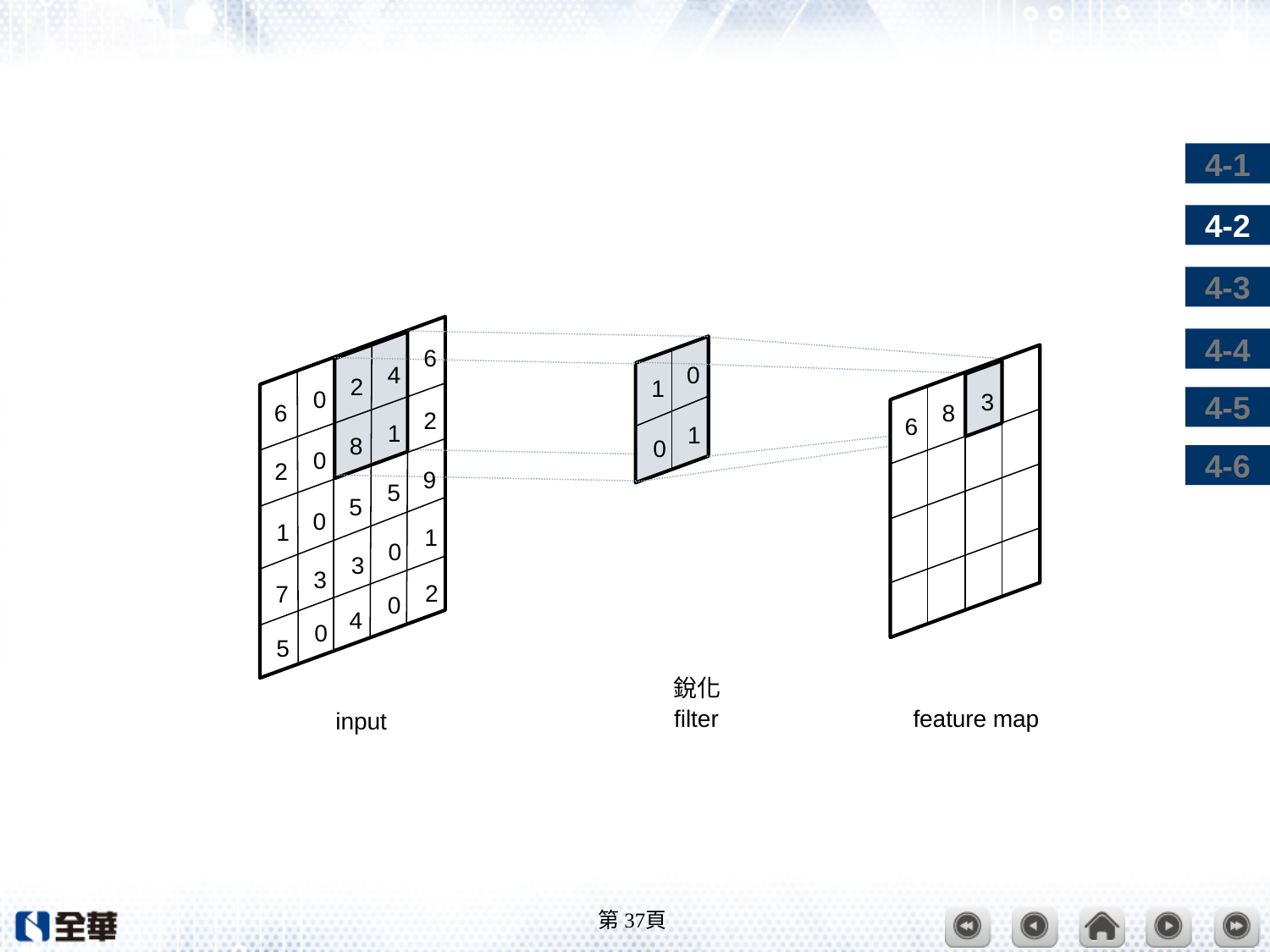

#

6
4
0
2
1

0

3
8
6
2

6
1
1

8
0
0
2
9
5
5
0
1
1
0
3
3
2
7
0
4
0
5
銳化
feature map
filter
input